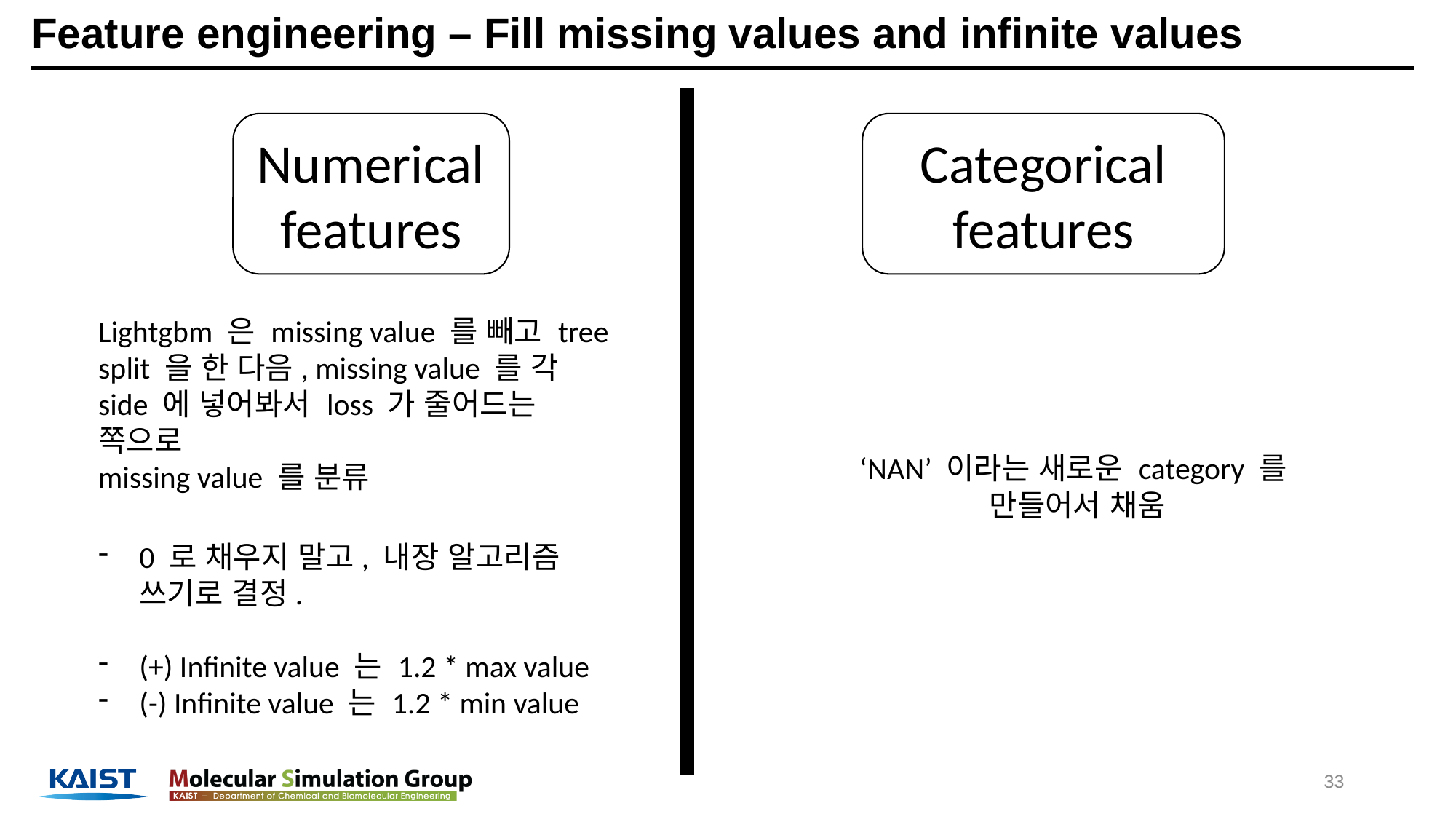

# Feature engineering – Fill missing values and infinite values

Numerical features
Categorical
features
Lightgbm 은 missing value 를 빼고 tree split 을 한 다음, missing value 를 각 side 에 넣어봐서 loss 가 줄어드는 쪽으로
missing value 를 분류

0 로 채우지 말고, 내장 알고리즘 쓰기로 결정.

(+) Infinite value 는 1.2 * max value
(-) Infinite value 는 1.2 * min value
‘NAN’ 이라는 새로운 category 를
만들어서 채움
33